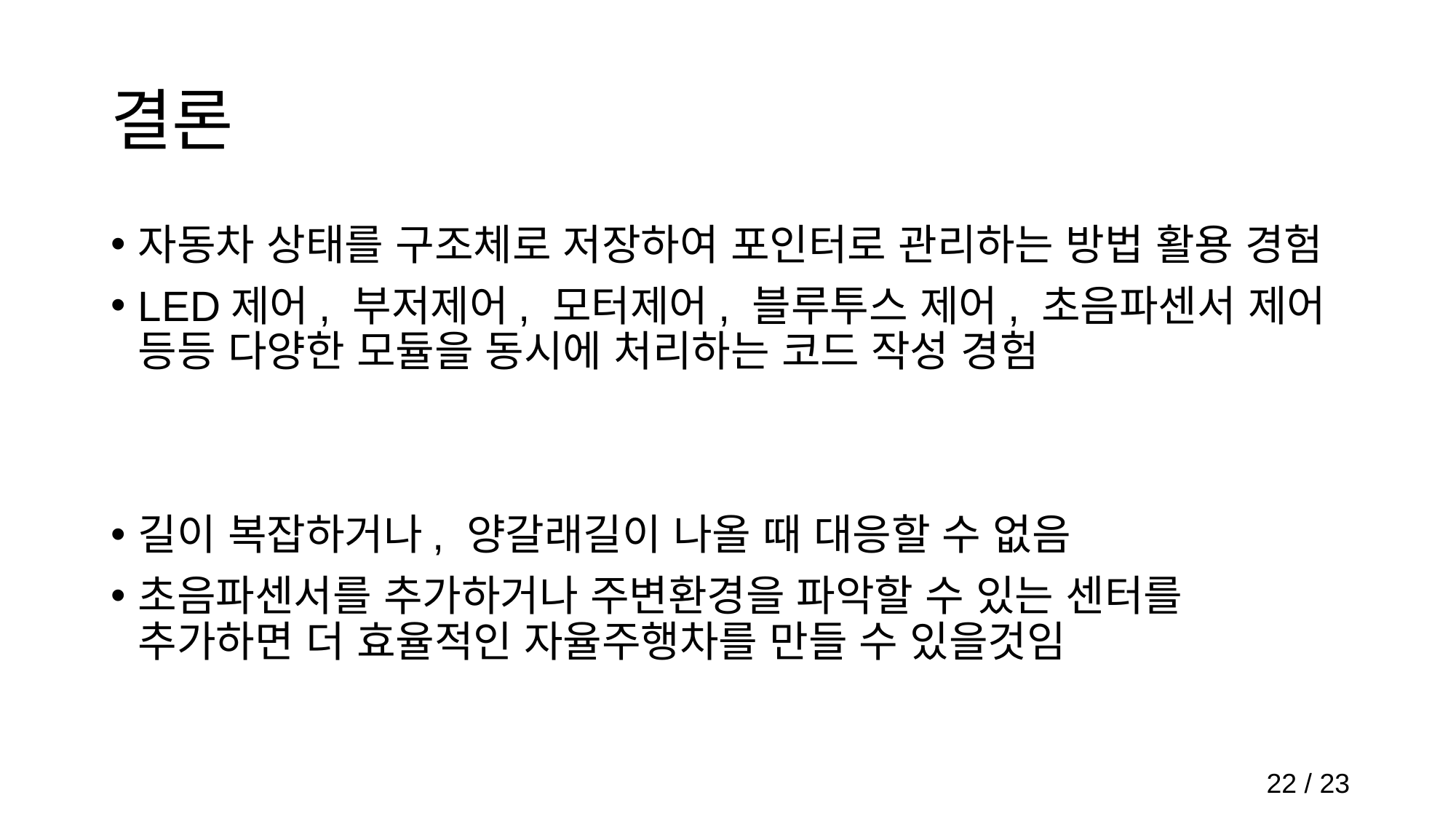

# 결론
자동차 상태를 구조체로 저장하여 포인터로 관리하는 방법 활용 경험
LED제어, 부저제어, 모터제어, 블루투스 제어, 초음파센서 제어 등등 다양한 모듈을 동시에 처리하는 코드 작성 경험

길이 복잡하거나, 양갈래길이 나올 때 대응할 수 없음
초음파센서를 추가하거나 주변환경을 파악할 수 있는 센터를 추가하면 더 효율적인 자율주행차를 만들 수 있을것임